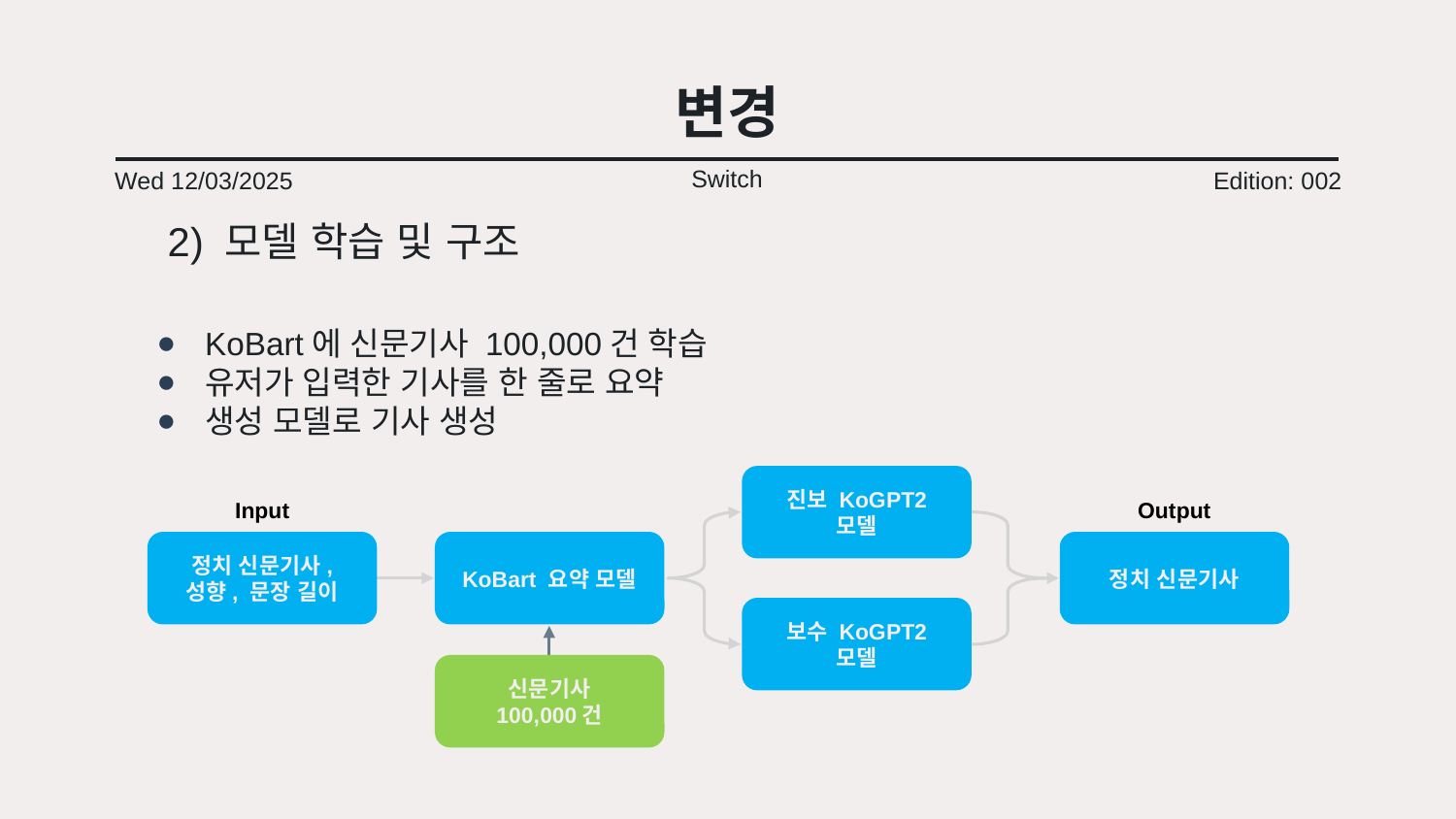

# 변경
Switch
Wed 12/03/2025
Edition: 002
 2) 모델 학습 및 구조

KoBart에 신문기사 100,000건 학습
유저가 입력한 기사를 한 줄로 요약
생성 모델로 기사 생성

진보 KoGPT2 모델
Input
Output

정치 신문기사,
성향, 문장 길이
KoBart 요약 모델
정치 신문기사
보수 KoGPT2 모델
신문기사
100,000건